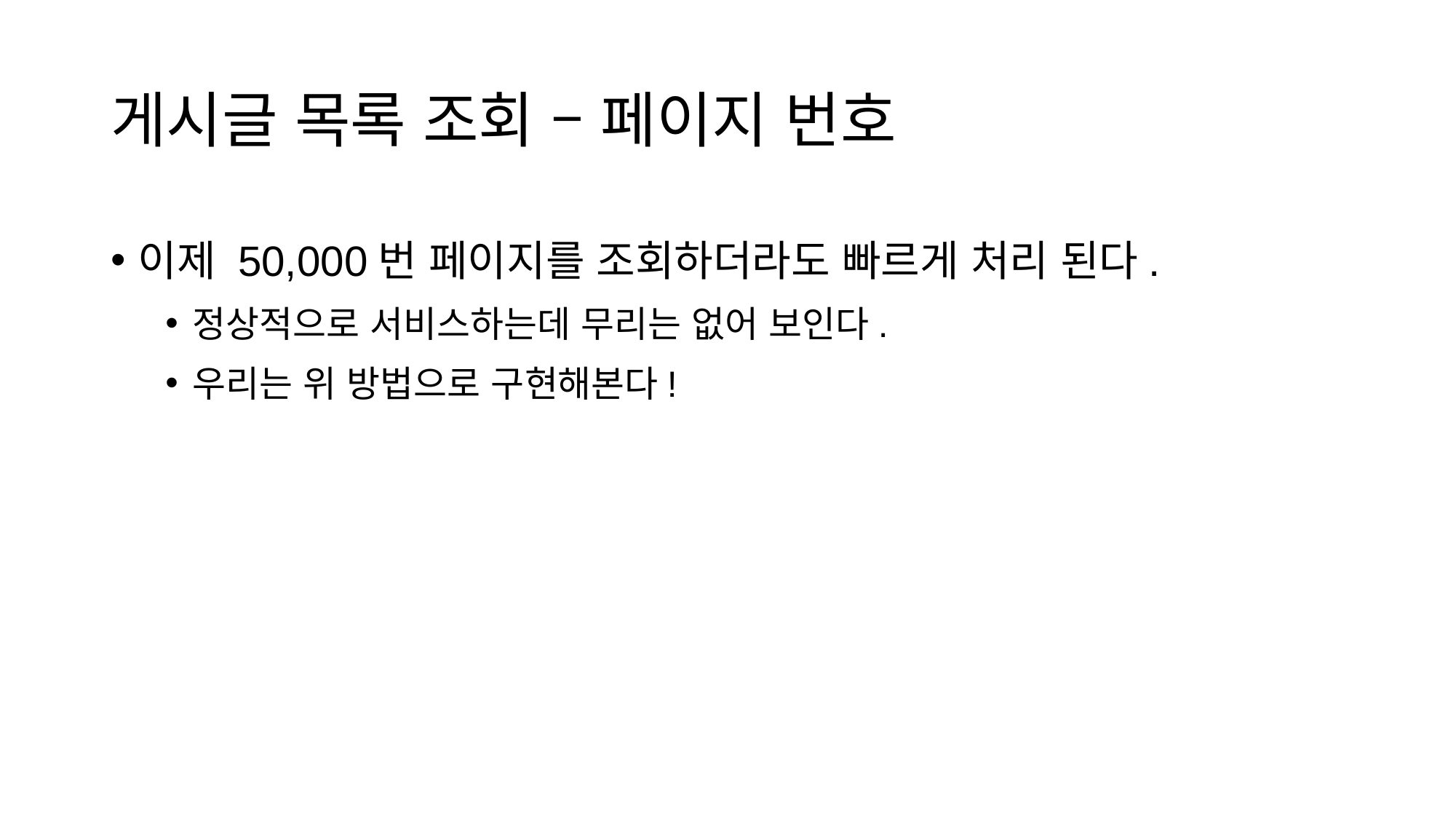

# 게시글 목록 조회 – 페이지 번호
이제 50,000번 페이지를 조회하더라도 빠르게 처리 된다.
정상적으로 서비스하는데 무리는 없어 보인다.
우리는 위 방법으로 구현해본다!